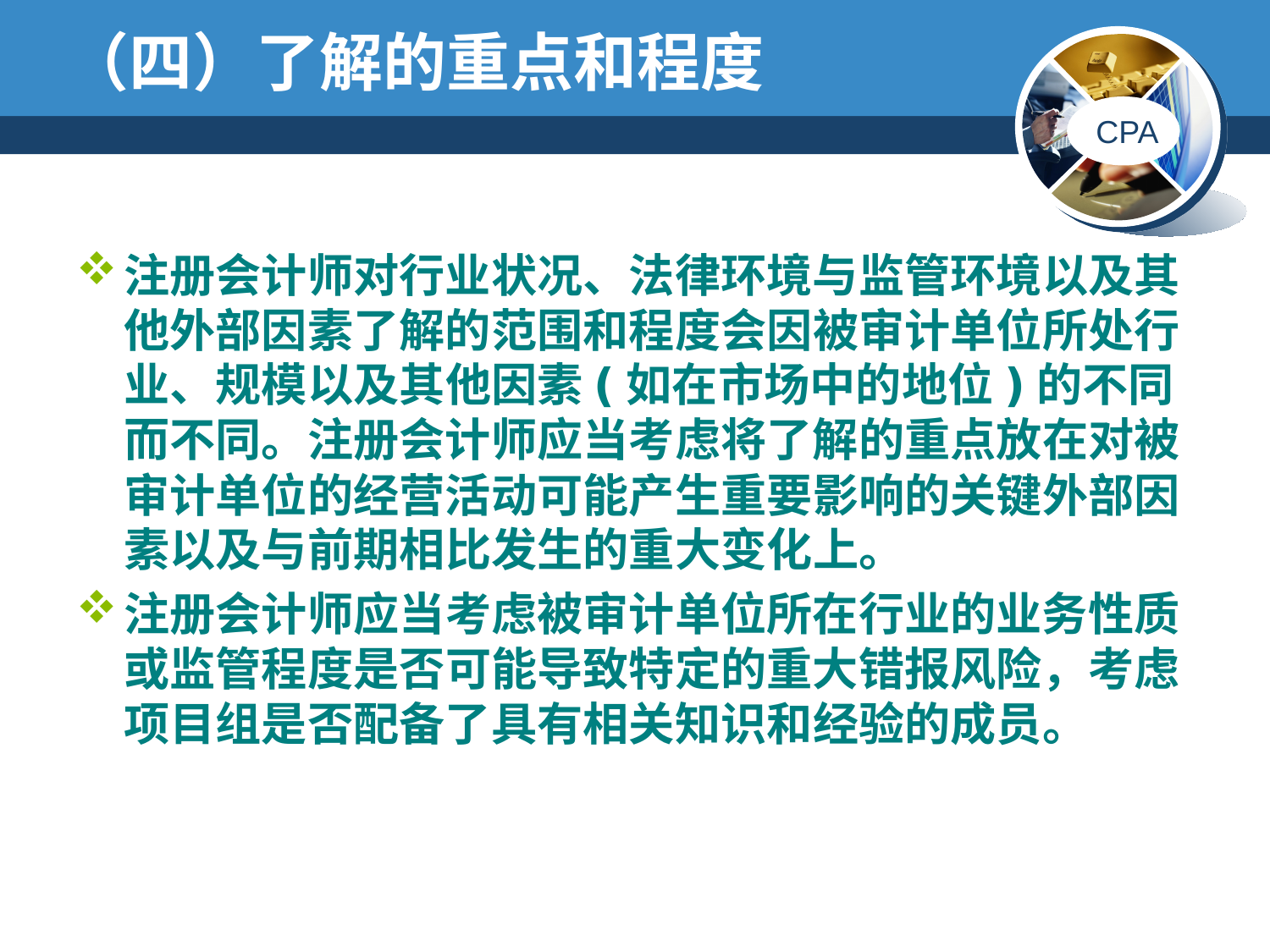

# （四）了解的重点和程度
注册会计师对行业状况、法律环境与监管环境以及其他外部因素了解的范围和程度会因被审计单位所处行业、规模以及其他因素(如在市场中的地位)的不同而不同。注册会计师应当考虑将了解的重点放在对被审计单位的经营活动可能产生重要影响的关键外部因素以及与前期相比发生的重大变化上。
注册会计师应当考虑被审计单位所在行业的业务性质或监管程度是否可能导致特定的重大错报风险，考虑项目组是否配备了具有相关知识和经验的成员。